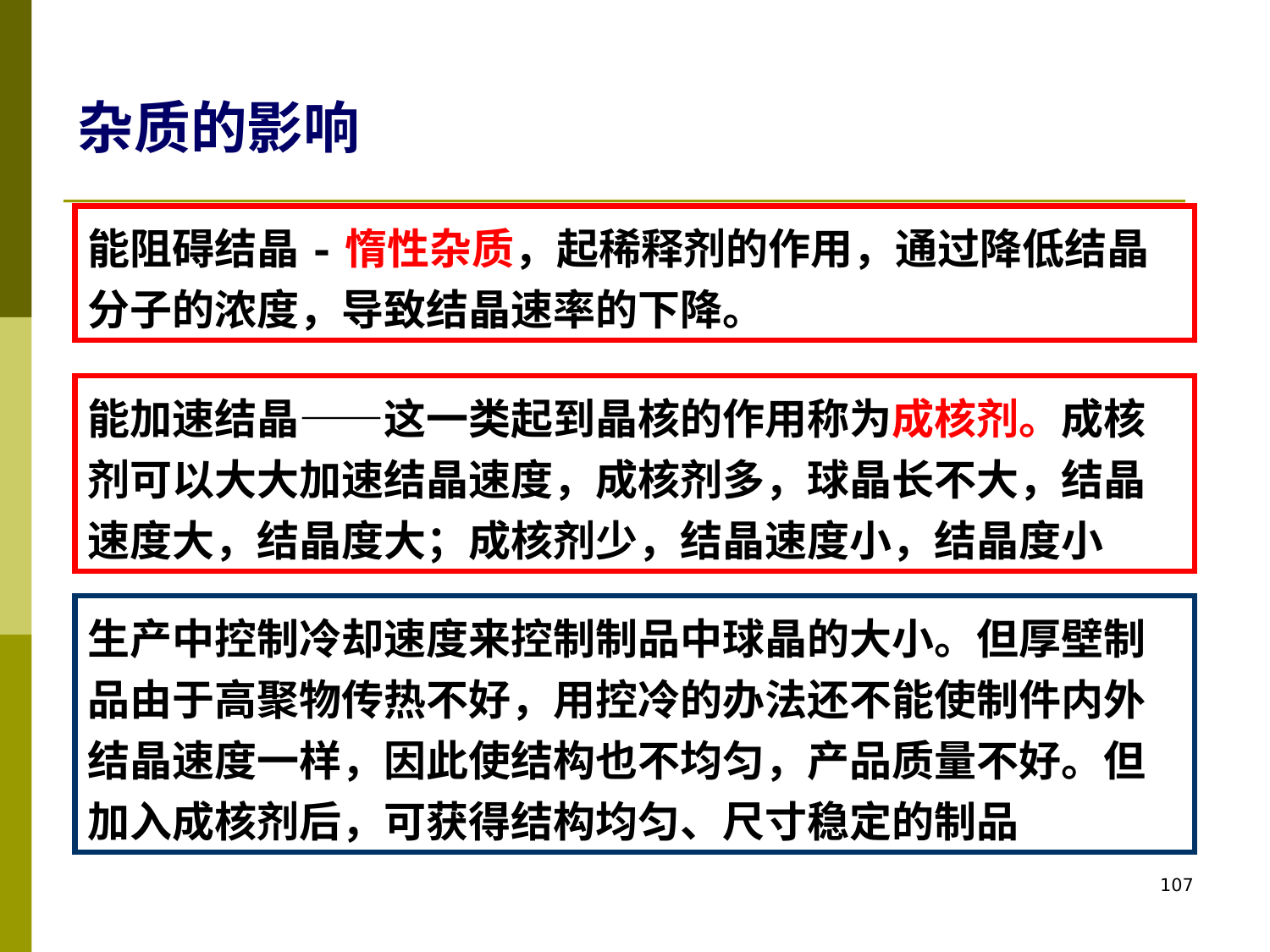

杂质的影响
能阻碍结晶-惰性杂质，起稀释剂的作用，通过降低结晶分子的浓度，导致结晶速率的下降。

能加速结晶——这一类起到晶核的作用称为成核剂。成核剂可以大大加速结晶速度，成核剂多，球晶长不大，结晶速度大，结晶度大；成核剂少，结晶速度小，结晶度小

生产中控制冷却速度来控制制品中球晶的大小。但厚壁制品由于高聚物传热不好，用控冷的办法还不能使制件内外结晶速度一样，因此使结构也不均匀，产品质量不好。但加入成核剂后，可获得结构均匀、尺寸稳定的制品
107